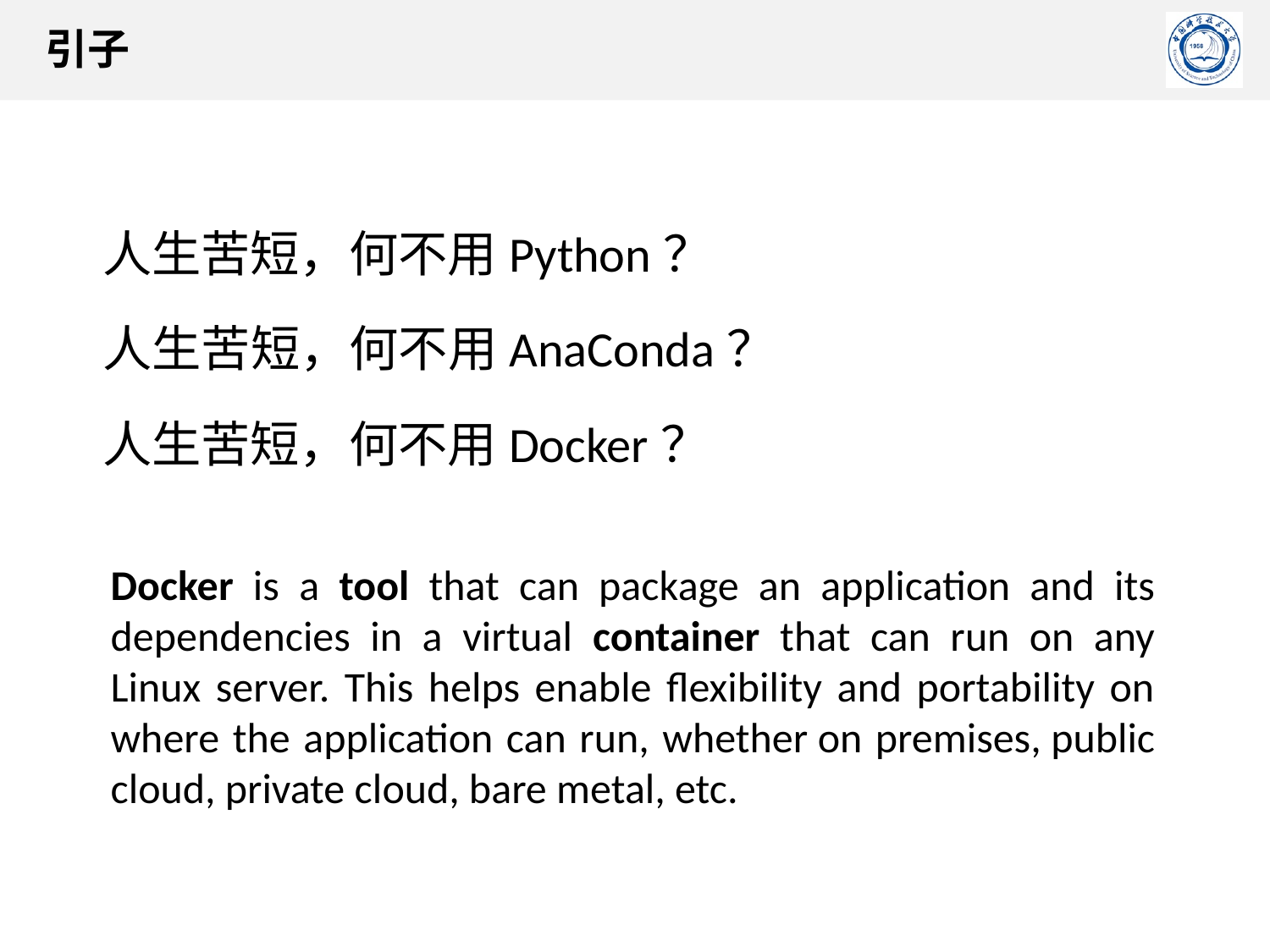

引子
人生苦短，何不用Python？
人生苦短，何不用AnaConda？
人生苦短，何不用Docker？
Docker is a tool that can package an application and its dependencies in a virtual container that can run on any Linux server. This helps enable flexibility and portability on where the application can run, whether on premises, public cloud, private cloud, bare metal, etc.